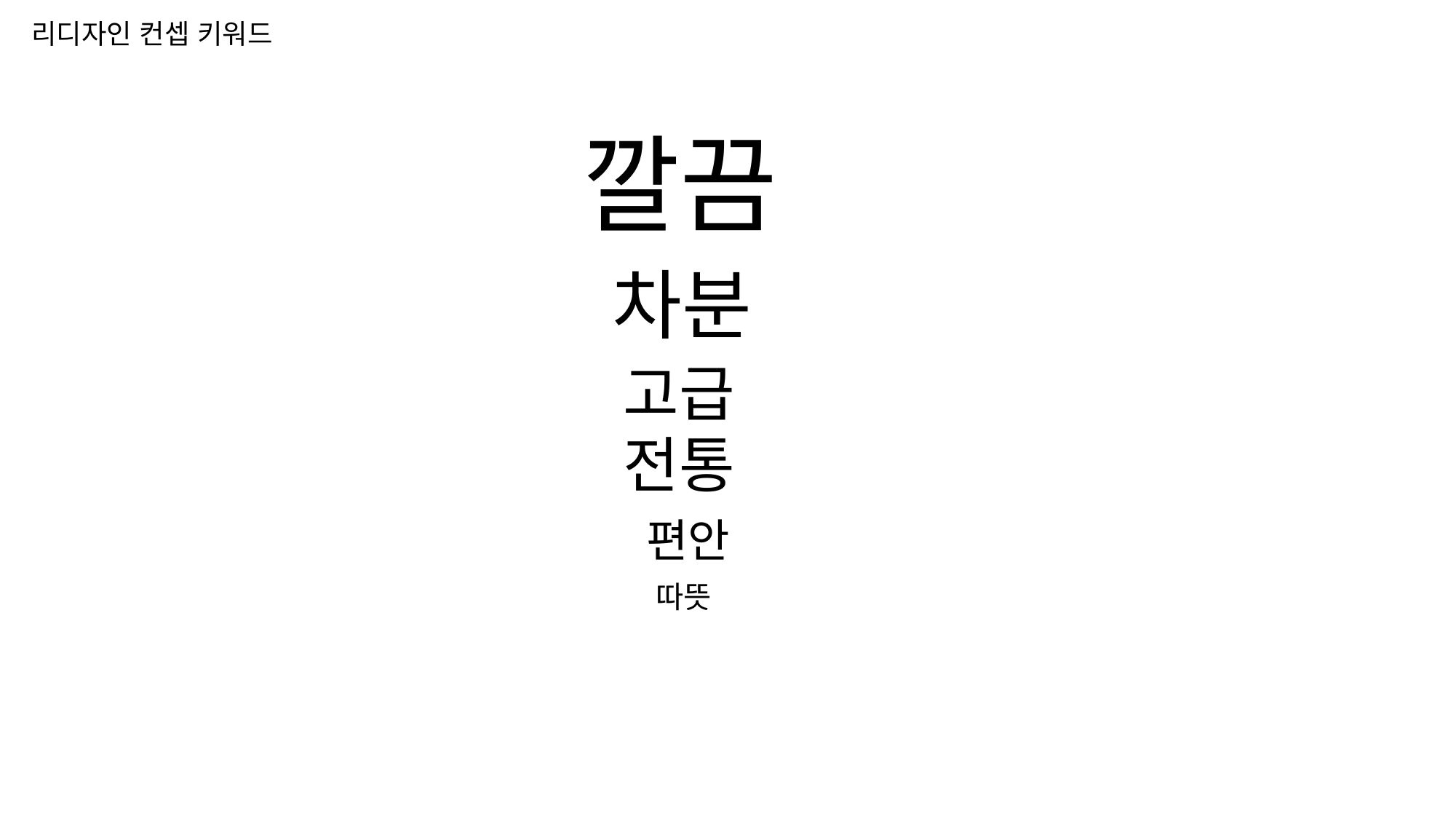

리디자인 컨셉 키워드
깔끔
차분
고급
전통
편안
따뜻